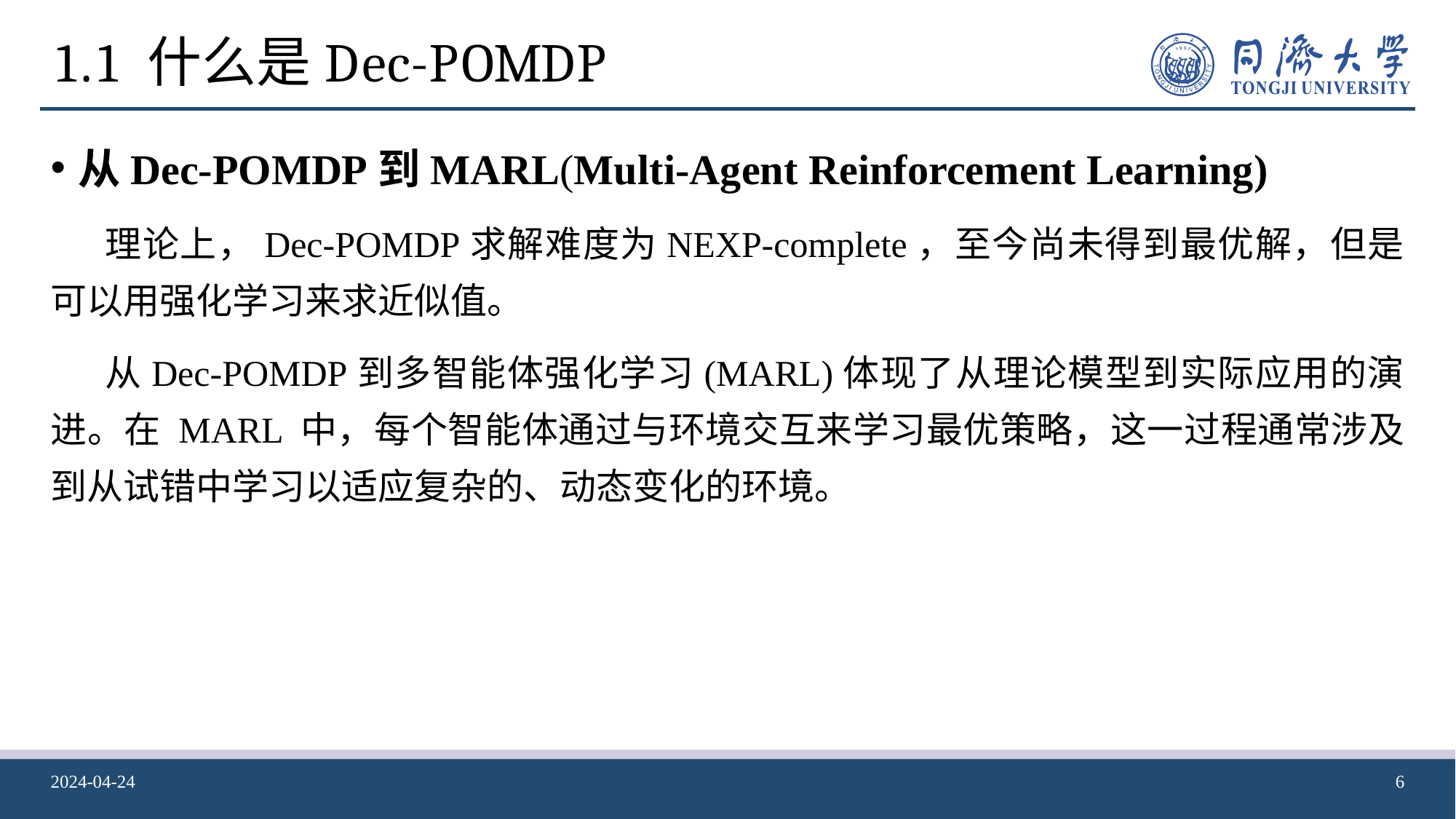

# 1.1 什么是Dec-POMDP
从Dec-POMDP到MARL(Multi-Agent Reinforcement Learning)
理论上，Dec-POMDP求解难度为NEXP-complete，至今尚未得到最优解，但是可以用强化学习来求近似值。
从Dec-POMDP到多智能体强化学习(MARL)体现了从理论模型到实际应用的演进。在 MARL 中，每个智能体通过与环境交互来学习最优策略，这一过程通常涉及到从试错中学习以适应复杂的、动态变化的环境。
2024-04-24
6